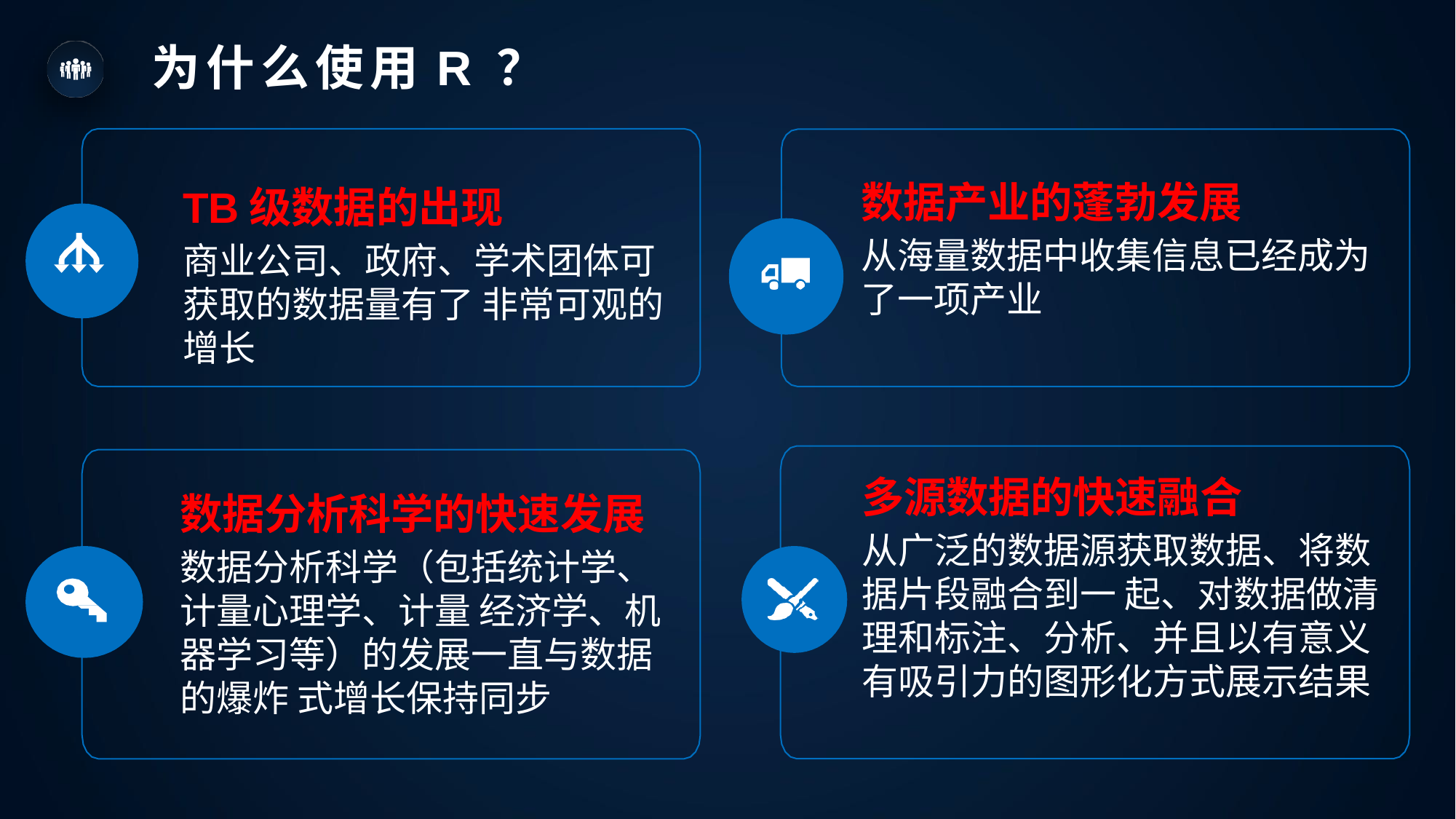

# 为什么使用R ？

TB级数据的出现
商业公司、政府、学术团体可获取的数据量有了 非常可观的增长

数据产业的蓬勃发展
从海量数据中收集信息已经成为了一项产业

多源数据的快速融合
从广泛的数据源获取数据、将数据片段融合到一 起、对数据做清理和标注、分析、并且以有意义 有吸引力的图形化方式展示结果

数据分析科学的快速发展
数据分析科学（包括统计学、计量心理学、计量 经济学、机器学习等）的发展一直与数据的爆炸 式增长保持同步